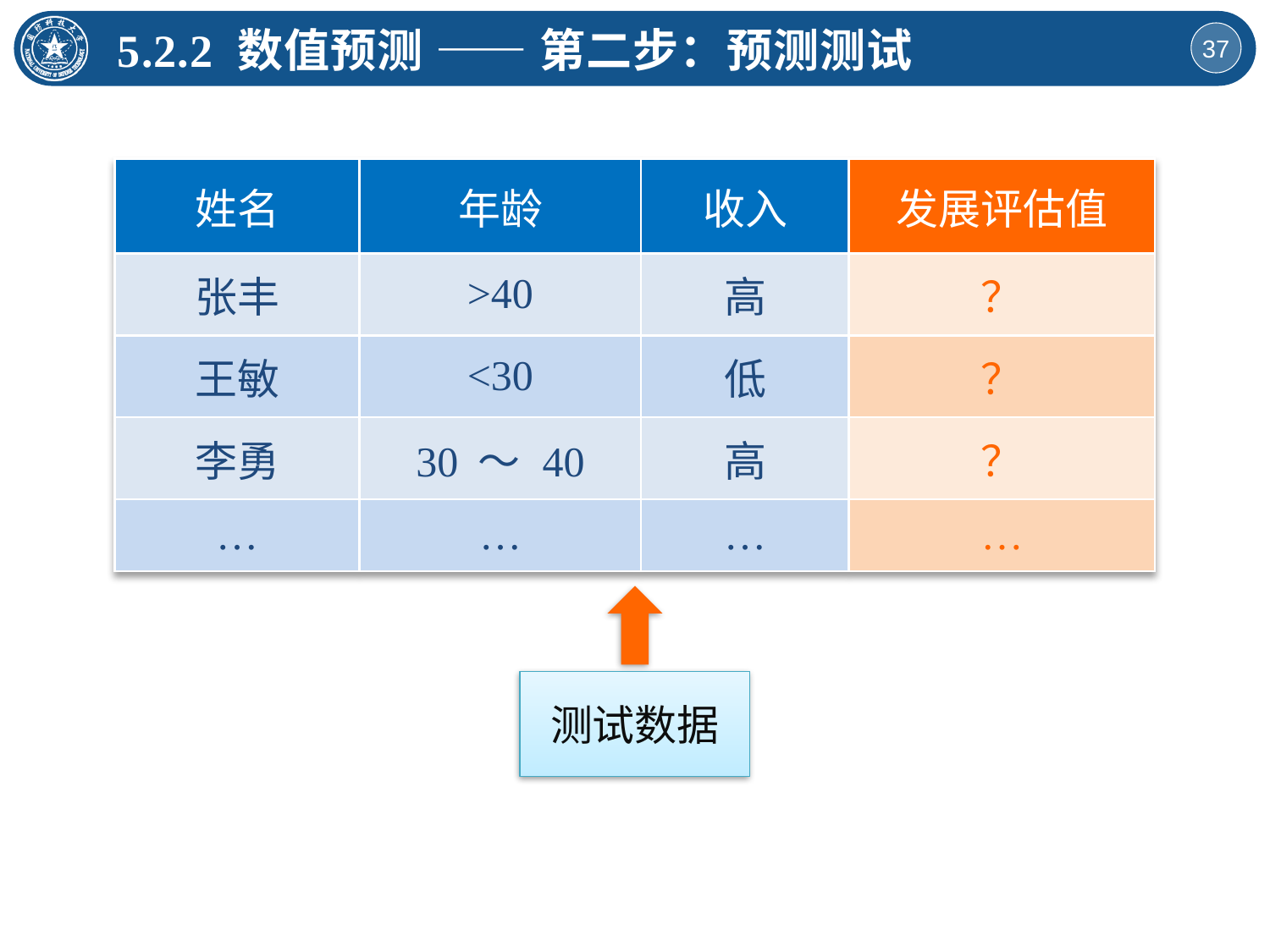

5.2.2 数值预测 —— 第二步：预测测试
| 姓名 | 年龄 | 收入 | 发展评估值 |
| --- | --- | --- | --- |
| 张丰 | >40 | 高 | ？ |
| 王敏 | <30 | 低 | ？ |
| 李勇 | 30 ～ 40 | 高 | ？ |
| … | … | … | … |

测试数据